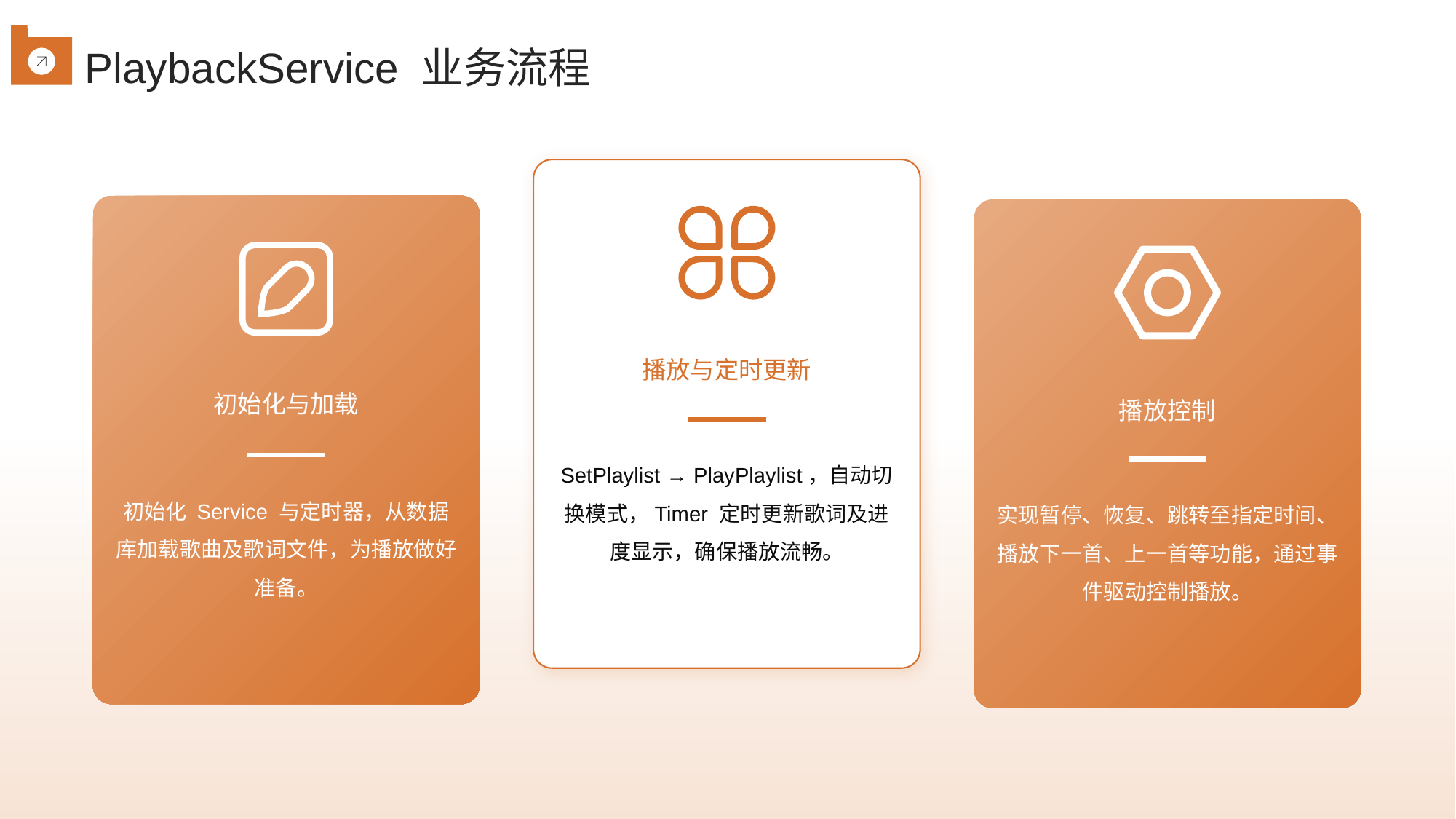

PlaybackService 业务流程

播放与定时更新
初始化与加载
播放控制
SetPlaylist → PlayPlaylist，自动切换模式，Timer 定时更新歌词及进度显示，确保播放流畅。
初始化 Service 与定时器，从数据库加载歌曲及歌词文件，为播放做好准备。
实现暂停、恢复、跳转至指定时间、播放下一首、上一首等功能，通过事件驱动控制播放。